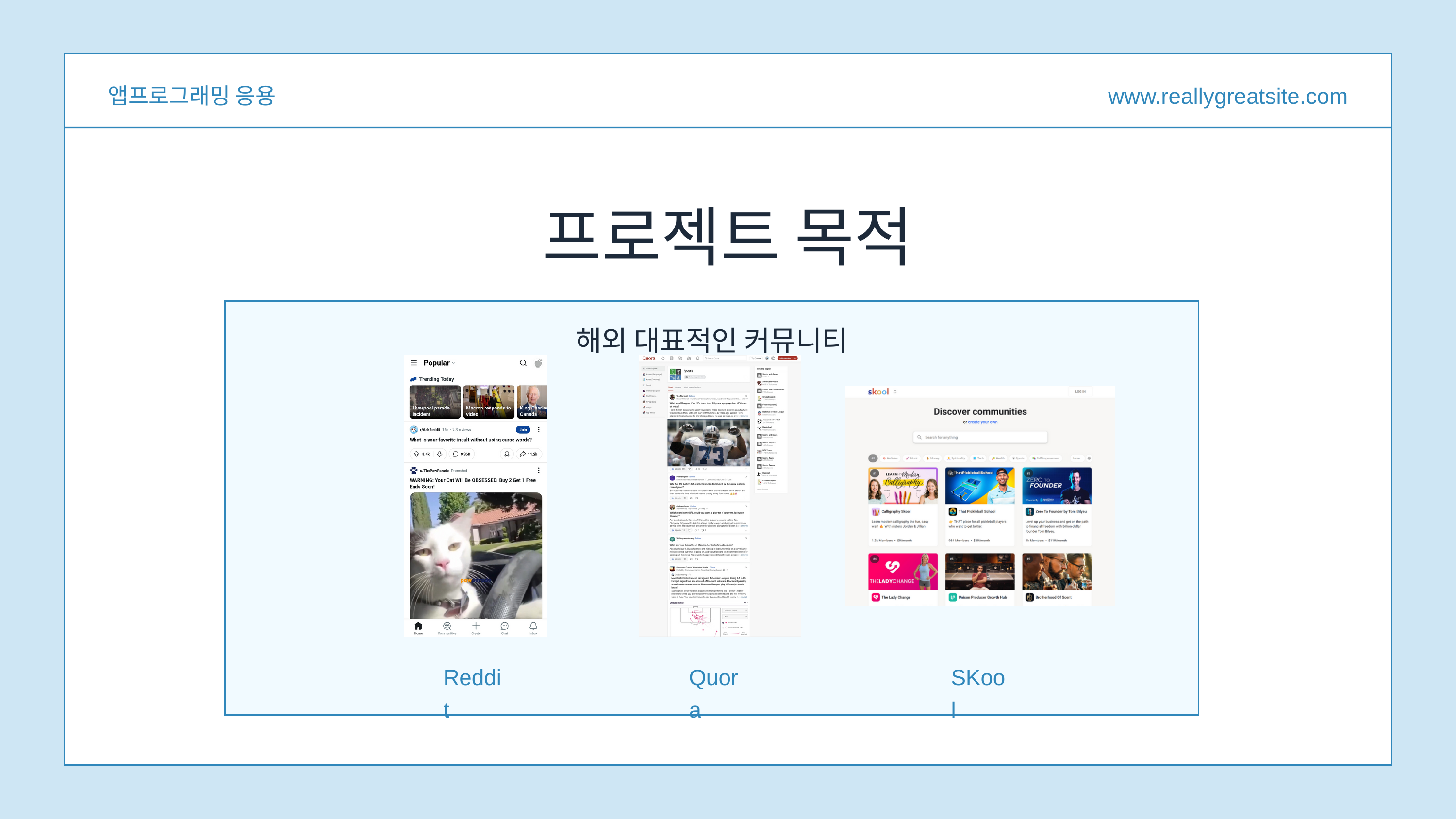

앱프로그래밍 응용
www.reallygreatsite.com

프로젝트 목적

해외 대표적인 커뮤니티

Reddit
Quora
SKool